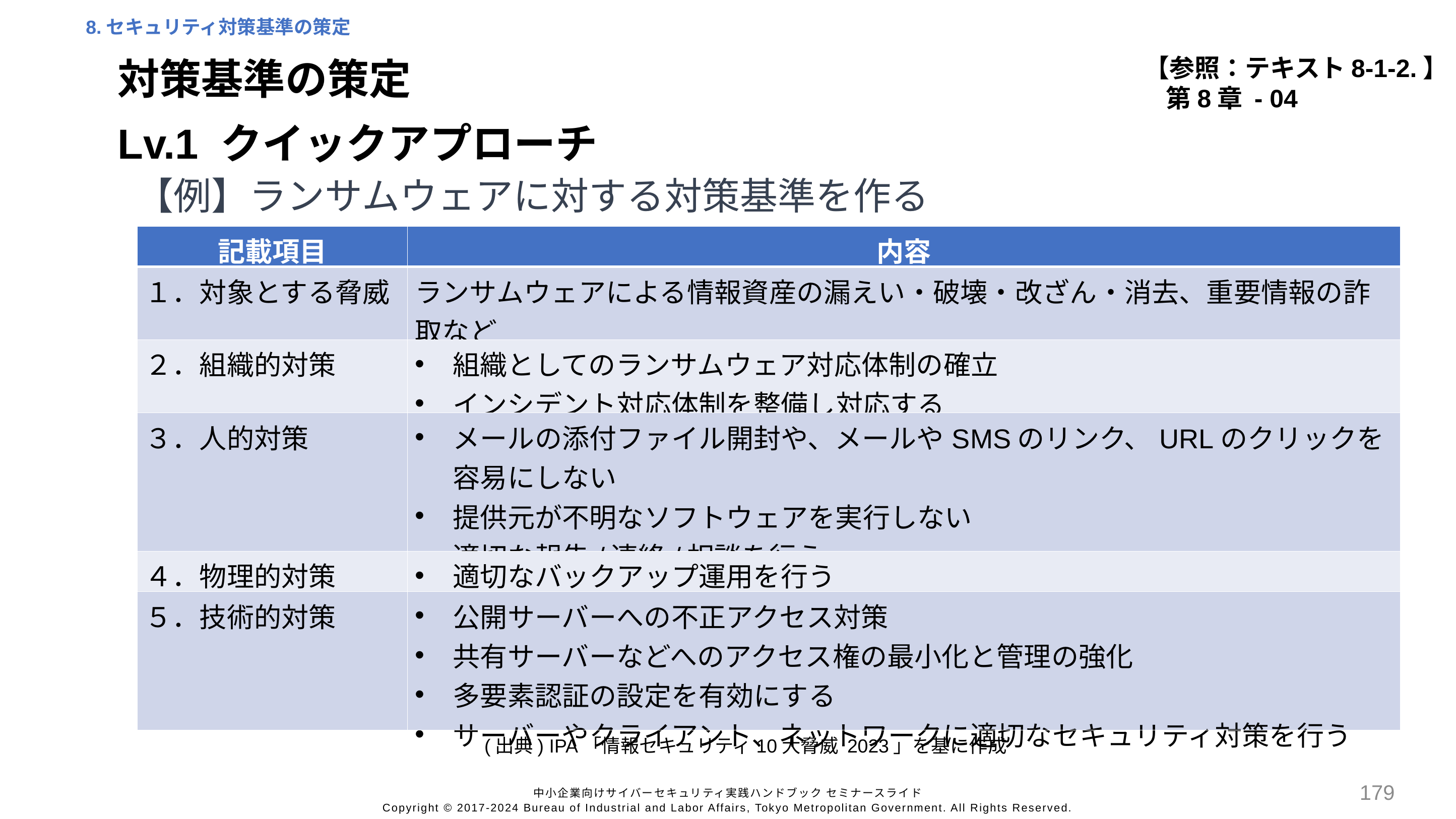

8.セキュリティ対策基準の策定
【参照：テキスト8-1-2.】
第8章 - 04
対策基準の策定
Lv.1 クイックアプローチ
【例】ランサムウェアに対する対策基準を作る

| 記載項目 | 内容 |
| --- | --- |
| １．対象とする脅威 | ランサムウェアによる情報資産の漏えい・破壊・改ざん・消去、重要情報の詐取など |
| ２．組織的対策 | 組織としてのランサムウェア対応体制の確立 インシデント対応体制を整備し対応する |
| ３．人的対策 | メールの添付ファイル開封や、メールやSMSのリンク、URLのクリックを容易にしない 提供元が不明なソフトウェアを実行しない 適切な報告/連絡/相談を行う |
| ４．物理的対策 | 適切なバックアップ運用を行う |
| ５．技術的対策 | 公開サーバーへの不正アクセス対策 共有サーバーなどへのアクセス権の最小化と管理の強化 多要素認証の設定を有効にする サーバーやクライアント、ネットワークに適切なセキュリティ対策を行う |
(出典) IPA「情報セキュリティ10大脅威 2023」を基に作成
179